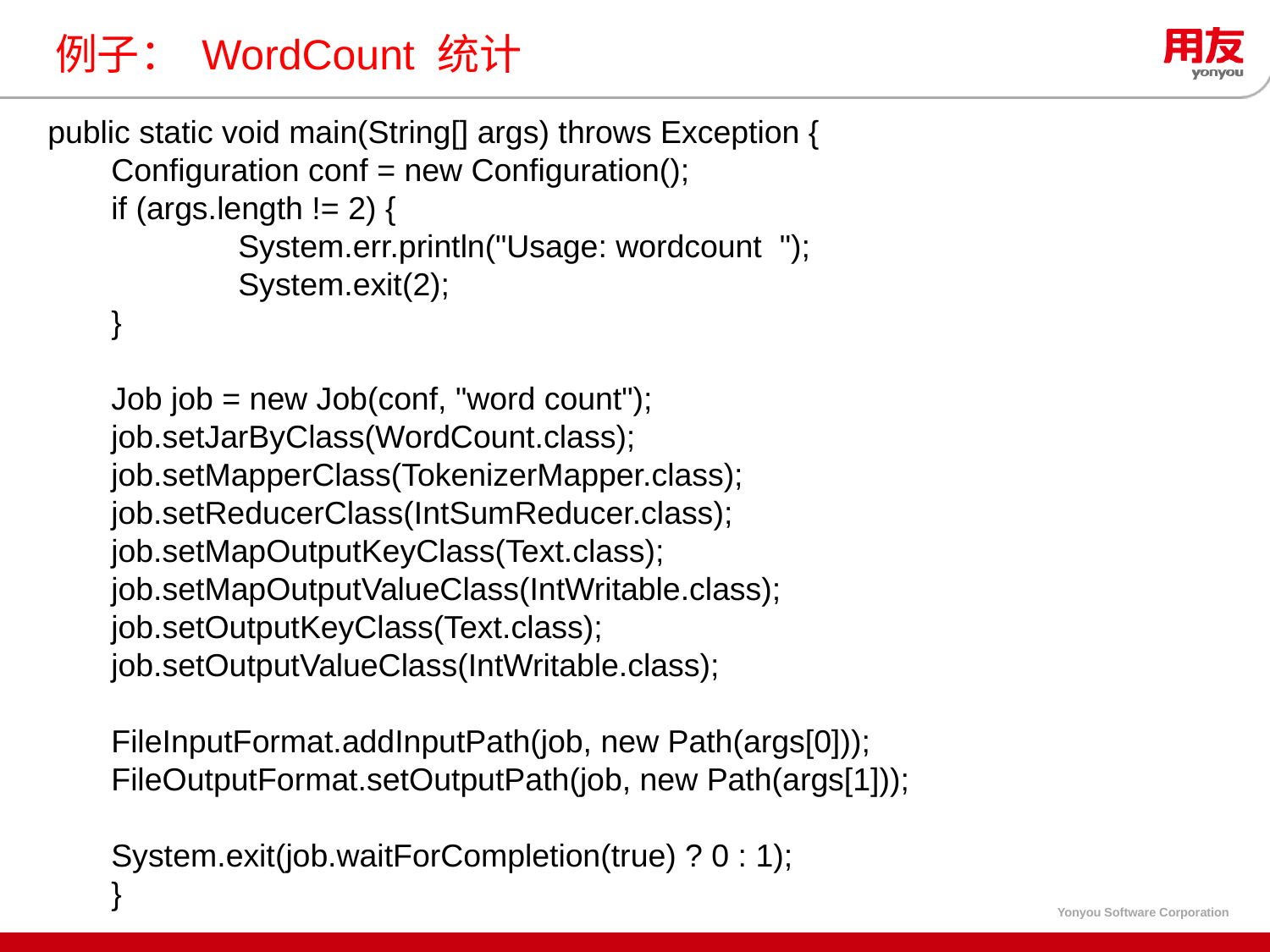

# 例子： WordCount 统计
public static void main(String[] args) throws Exception {
Configuration conf = new Configuration();
if (args.length != 2) {
	System.err.println("Usage: wordcount  ");
	System.exit(2);
}

Job job = new Job(conf, "word count");
job.setJarByClass(WordCount.class);
job.setMapperClass(TokenizerMapper.class);
job.setReducerClass(IntSumReducer.class);
job.setMapOutputKeyClass(Text.class);
job.setMapOutputValueClass(IntWritable.class);
job.setOutputKeyClass(Text.class);
job.setOutputValueClass(IntWritable.class);

FileInputFormat.addInputPath(job, new Path(args[0]));
FileOutputFormat.setOutputPath(job, new Path(args[1]));

System.exit(job.waitForCompletion(true) ? 0 : 1);
}